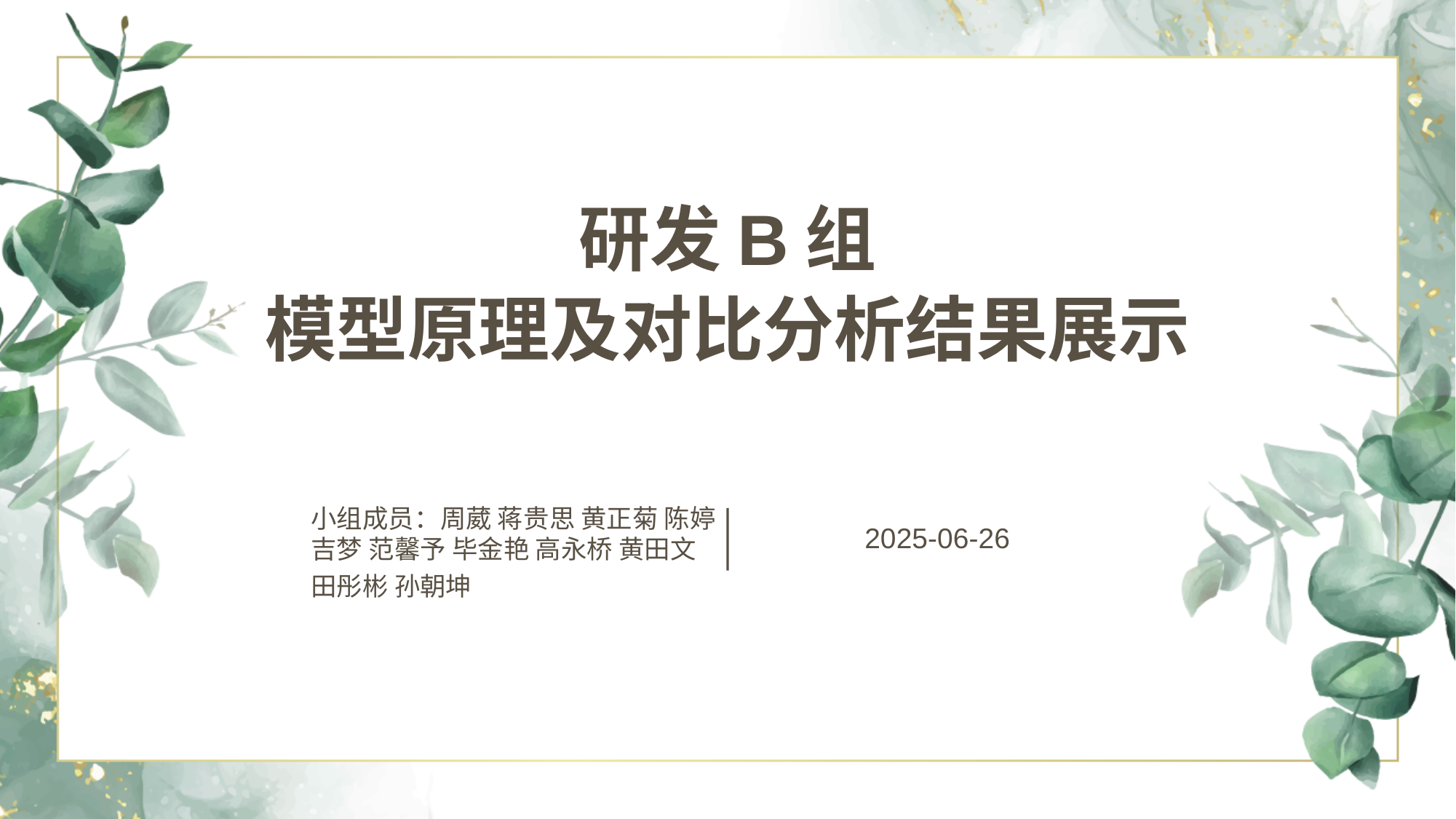

研发B组
模型原理及对比分析结果展示
小组成员：周葳 蒋贵思 黄正菊 陈婷 吉梦 范馨予 毕金艳 高永桥 黄田文
田彤彬 孙朝坤

2025-06-26